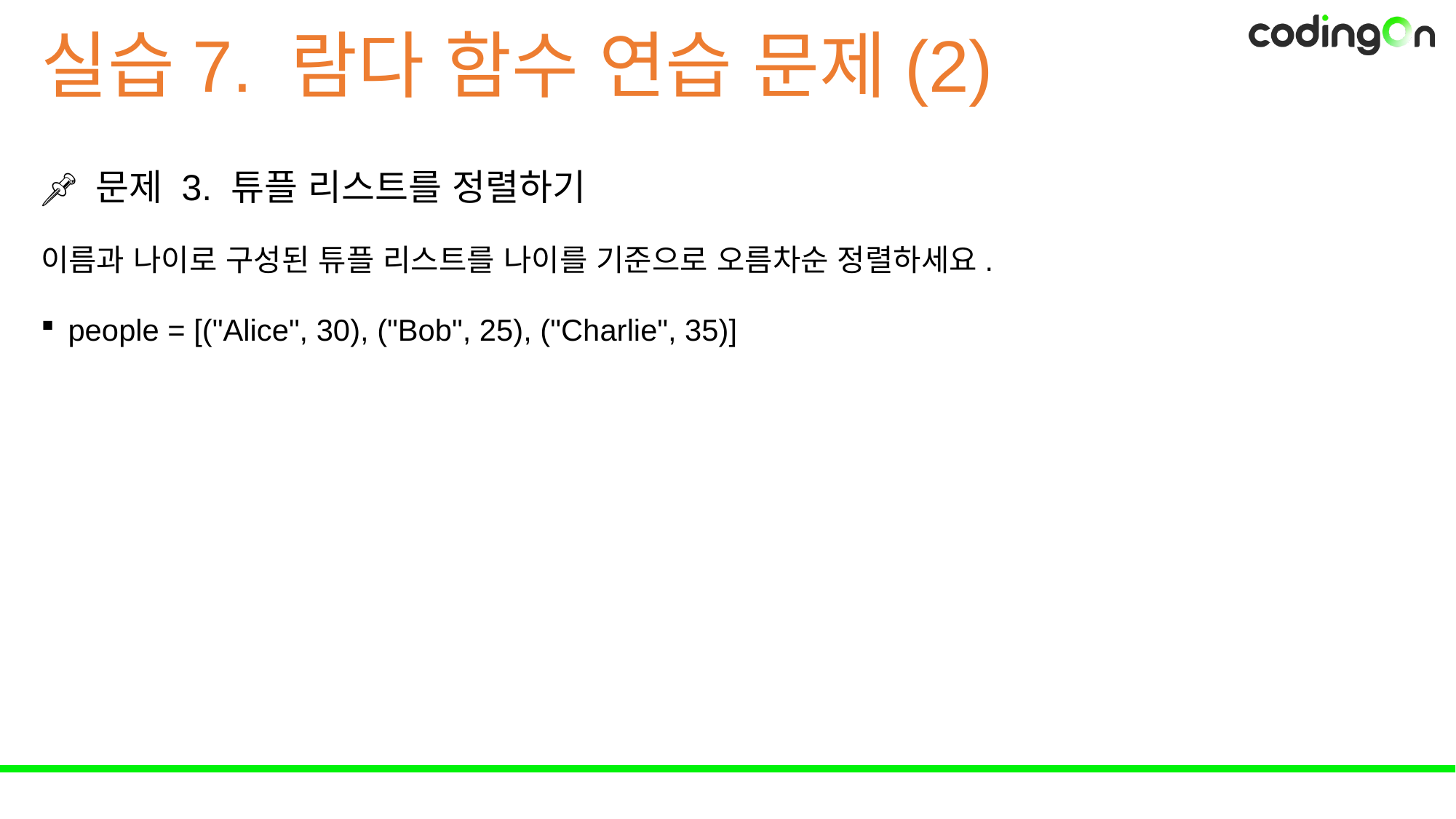

# 실습7. 람다 함수 연습 문제(2)
📌 문제 3. 튜플 리스트를 정렬하기
이름과 나이로 구성된 튜플 리스트를 나이를 기준으로 오름차순 정렬하세요.
people = [("Alice", 30), ("Bob", 25), ("Charlie", 35)]